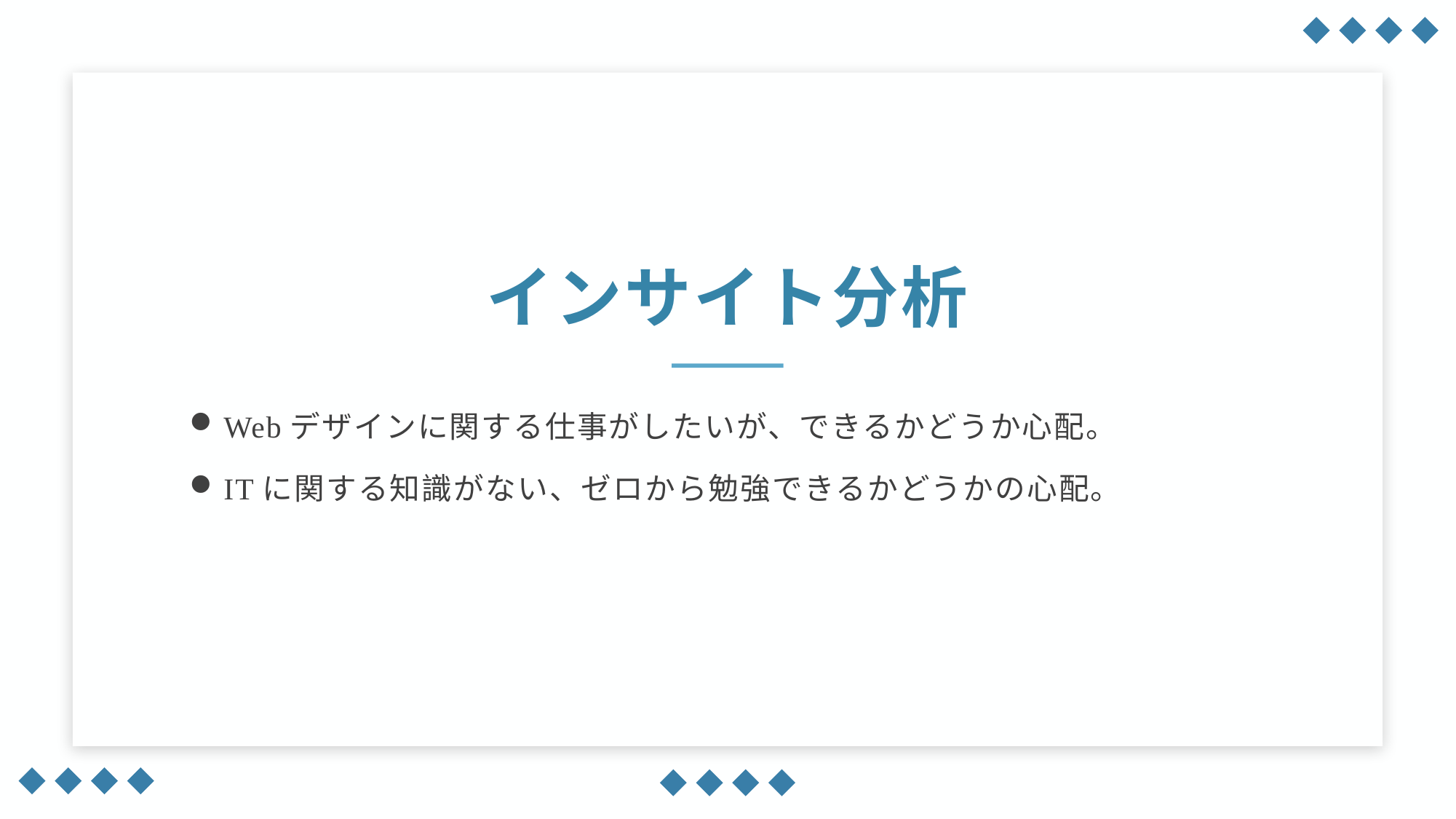

インサイト分析

Webデザインに関する仕事がしたいが、できるかどうか心配。
ITに関する知識がない、ゼロから勉強できるかどうかの心配。